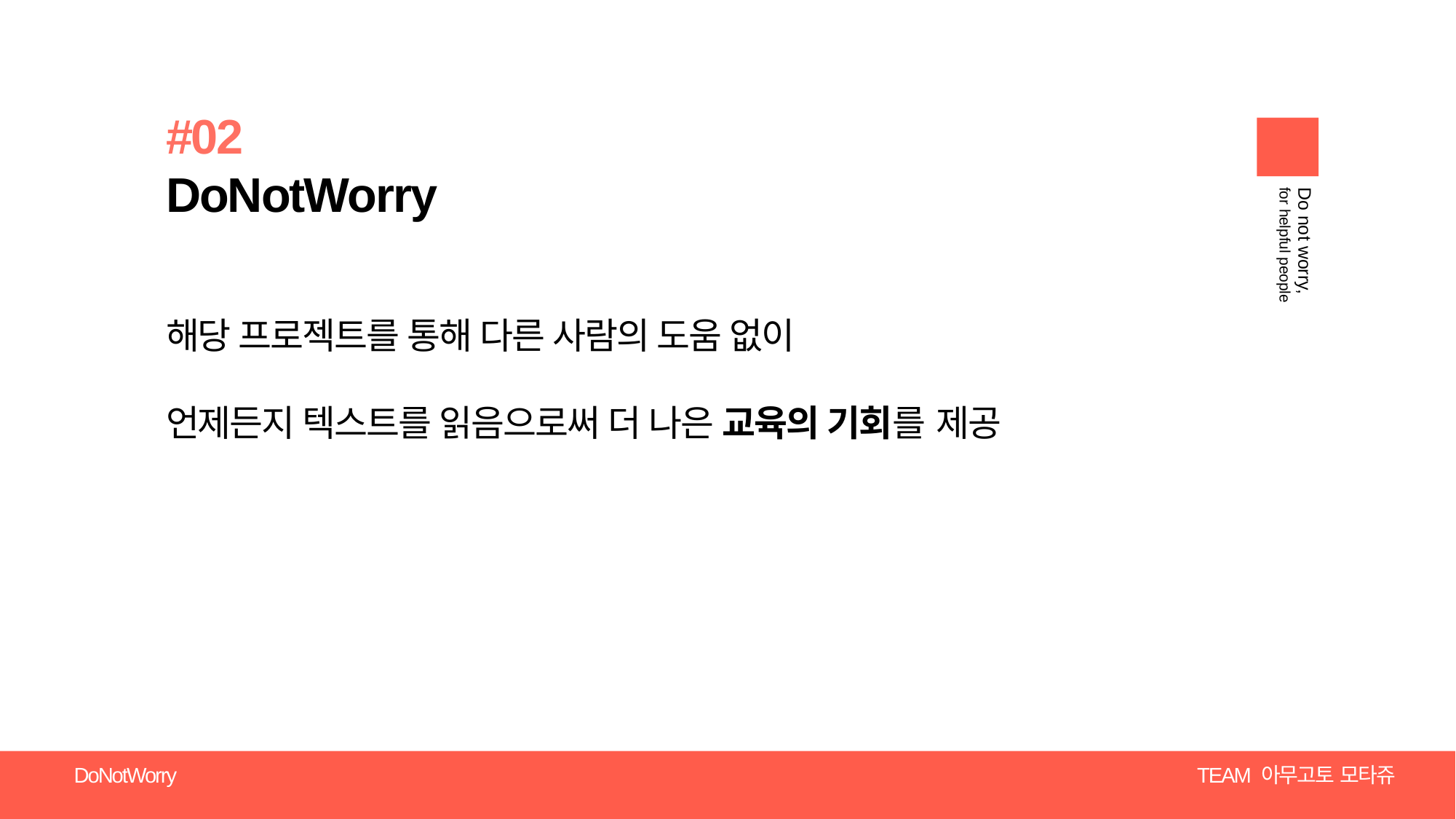

#02
DoNotWorry

해당 프로젝트를 통해 다른 사람의 도움 없이

언제든지 텍스트를 읽음으로써 더 나은 교육의 기회를 제공

Do not worry,
for helpful people

TEAM 아무고토 모타쥬
DoNotWorry